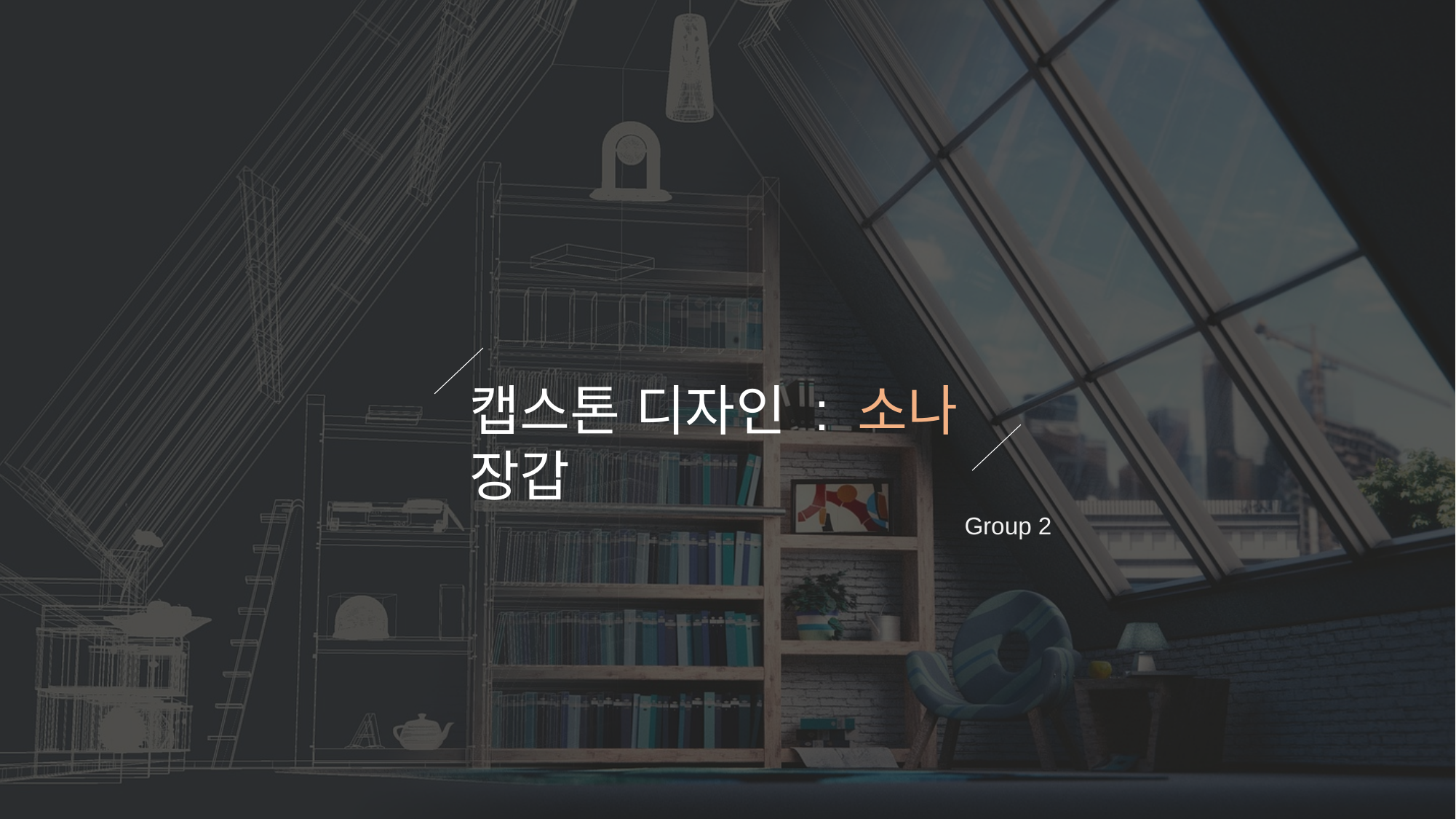

캡스톤 디자인 : 소나 장갑
Group 2